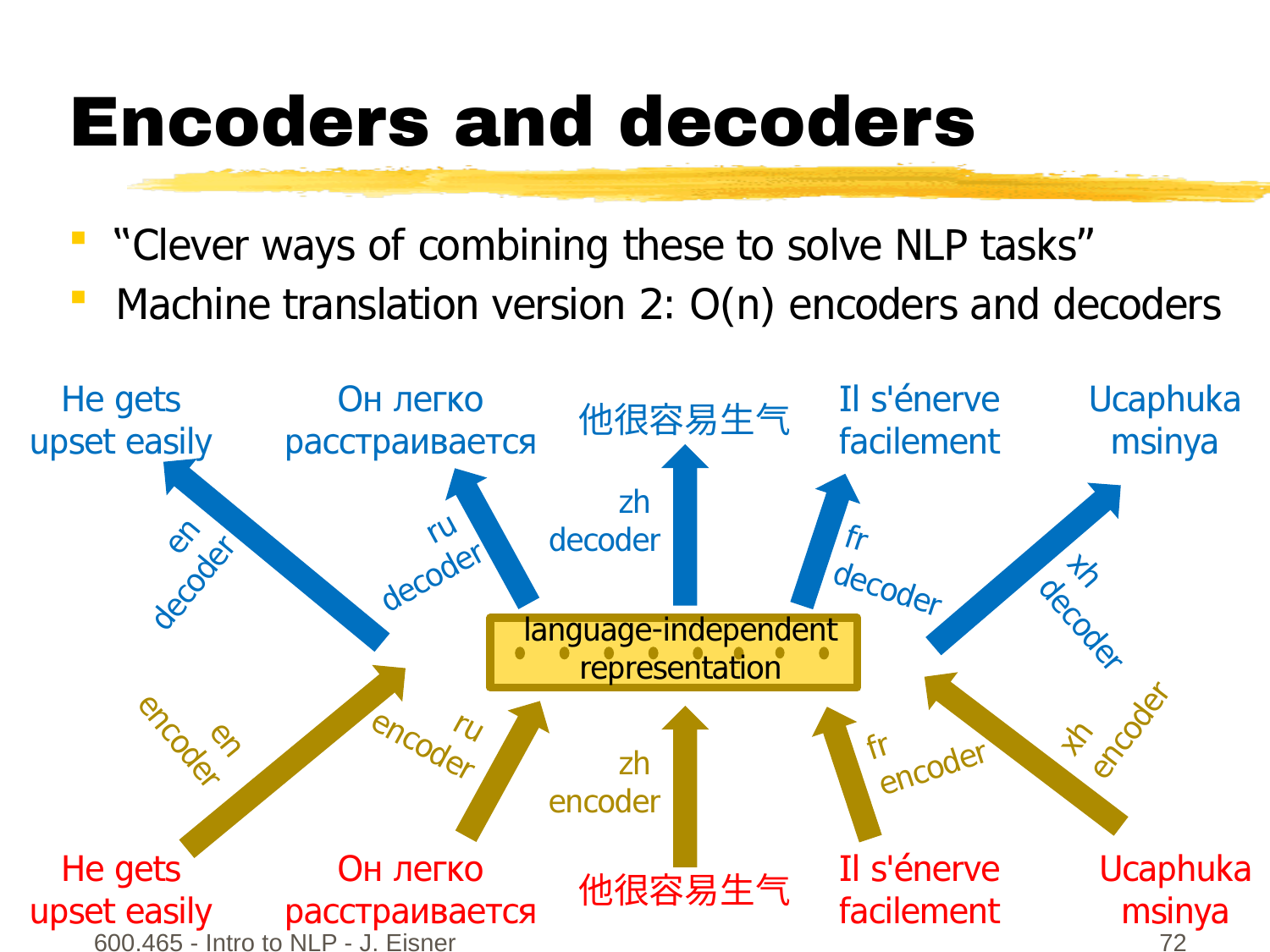

# Encoders and decoders
“Clever ways of combining these to solve NLP tasks”
Machine translation version 2: O(n) encoders and decoders

He gets upset easily
Он легко расстраивается
Il s'énerve facilement
Ucaphuka msinya
他很容易生气

zh
decoder

en
decoder

ru
decoder

fr
decoder

xh
decoder
language-independent representation

en
encoder

xh
encoder

ru
encoder

fr
encoder

zh
encoder
He gets upset easily
Он легко расстраивается
Il s'énerve facilement
Ucaphuka msinya
他很容易生气

600.465 - Intro to NLP - J. Eisner
72